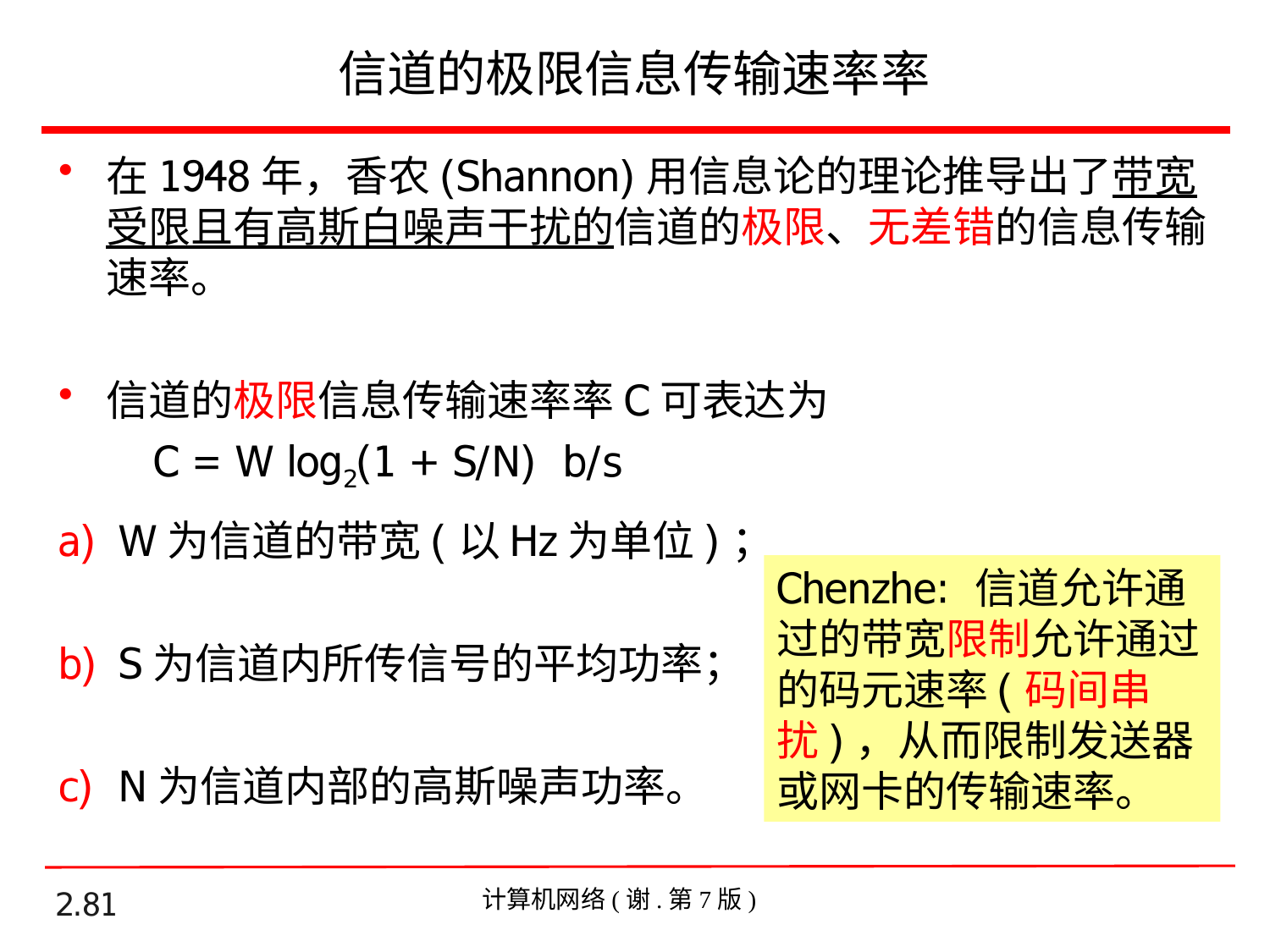

# 信道的极限信息传输速率率
在1948年，香农(Shannon)用信息论的理论推导出了带宽受限且有高斯白噪声干扰的信道的极限、无差错的信息传输速率。

信道的极限信息传输速率率C可表达为
        C = W log2(1 + S/N)  b/s
 W为信道的带宽(以Hz为单位)；

 S为信道内所传信号的平均功率；

 N为信道内部的高斯噪声功率。
Chenzhe: 信道允许通过的带宽限制允许通过的码元速率(码间串扰)，从而限制发送器或网卡的传输速率。